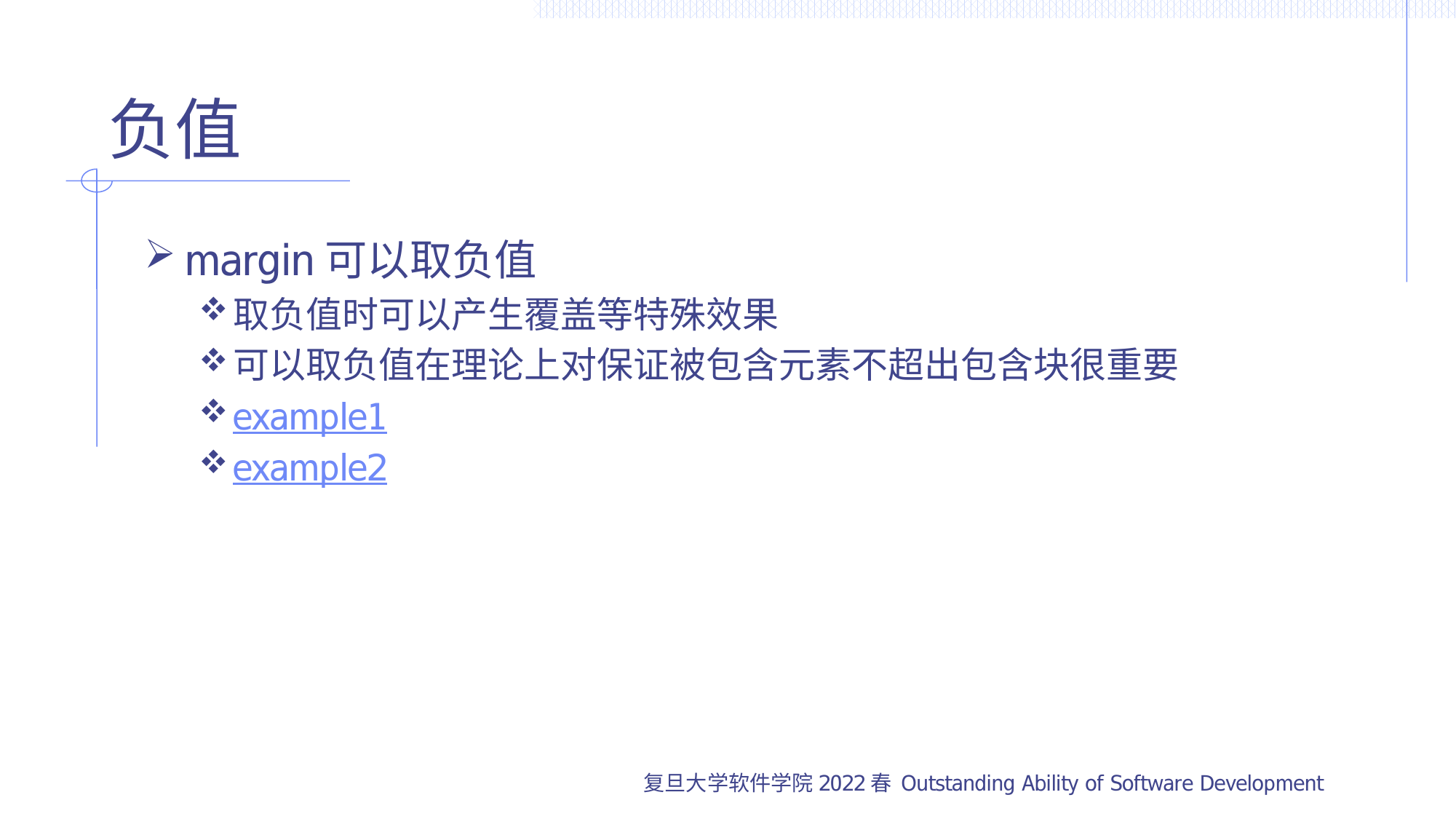

# 负值
margin可以取负值
取负值时可以产生覆盖等特殊效果
可以取负值在理论上对保证被包含元素不超出包含块很重要
example1
example2